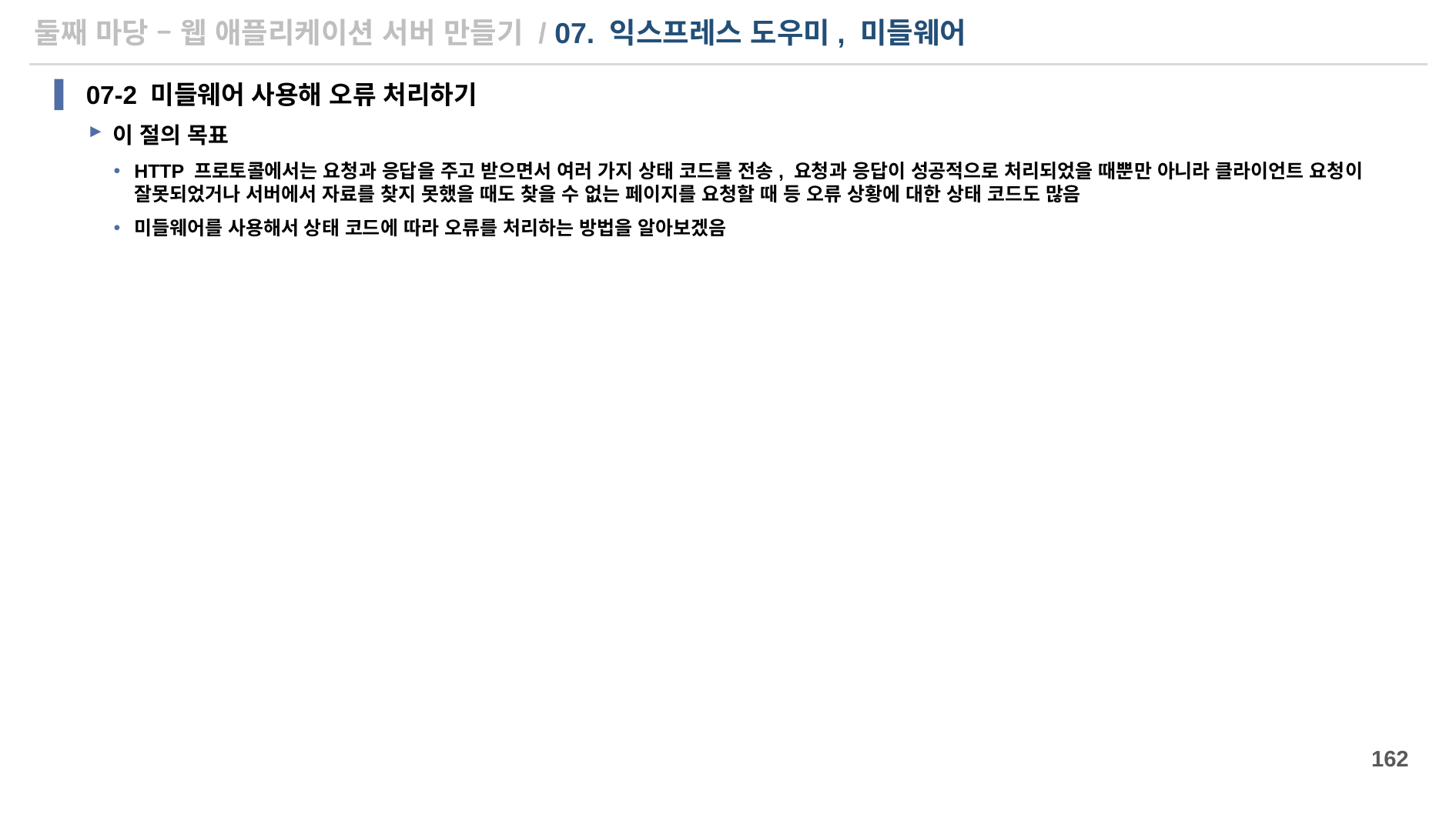

# 둘째 마당 – 웹 애플리케이션 서버 만들기 / 07. 익스프레스 도우미, 미들웨어
07-2 미들웨어 사용해 오류 처리하기
이 절의 목표
HTTP 프로토콜에서는 요청과 응답을 주고 받으면서 여러 가지 상태 코드를 전송, 요청과 응답이 성공적으로 처리되었을 때뿐만 아니라 클라이언트 요청이 잘못되었거나 서버에서 자료를 찾지 못했을 때도 찾을 수 없는 페이지를 요청할 때 등 오류 상황에 대한 상태 코드도 많음
미들웨어를 사용해서 상태 코드에 따라 오류를 처리하는 방법을 알아보겠음
162